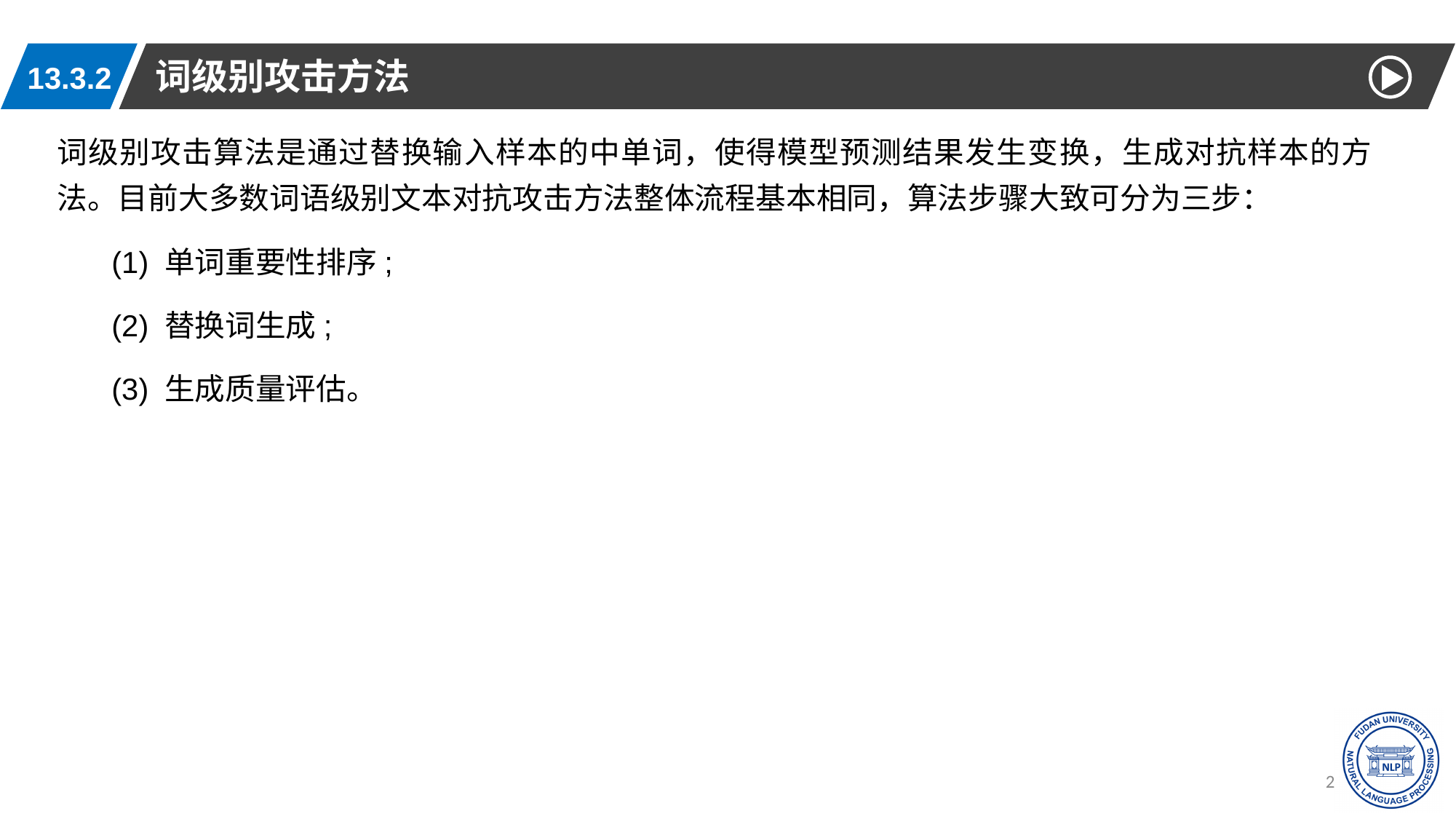

词级别攻击方法
13.3.2

词级别攻击算法是通过替换输入样本的中单词，使得模型预测结果发生变换，生成对抗样本的方法。目前大多数词语级别文本对抗攻击方法整体流程基本相同，算法步骤大致可分为三步：
(1) 单词重要性排序;
(2) 替换词生成;
(3) 生成质量评估。
21